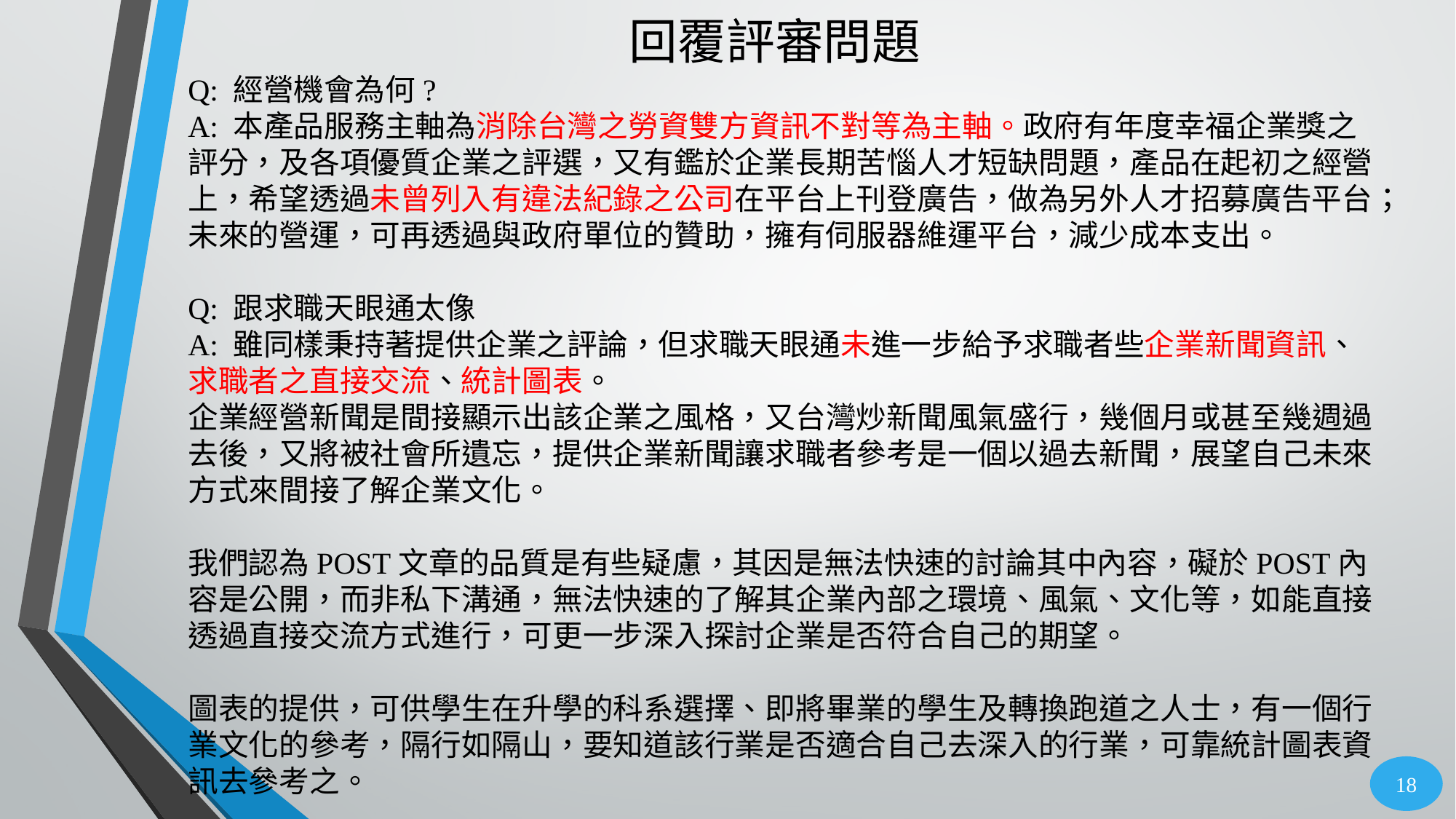

# 回覆評審問題
Q: 經營機會為何?
A: 本產品服務主軸為消除台灣之勞資雙方資訊不對等為主軸。政府有年度幸福企業獎之評分，及各項優質企業之評選，又有鑑於企業長期苦惱人才短缺問題，產品在起初之經營上，希望透過未曾列入有違法紀錄之公司在平台上刊登廣告，做為另外人才招募廣告平台；未來的營運，可再透過與政府單位的贊助，擁有伺服器維運平台，減少成本支出。

Q: 跟求職天眼通太像
A: 雖同樣秉持著提供企業之評論，但求職天眼通未進一步給予求職者些企業新聞資訊、求職者之直接交流、統計圖表。
企業經營新聞是間接顯示出該企業之風格，又台灣炒新聞風氣盛行，幾個月或甚至幾週過去後，又將被社會所遺忘，提供企業新聞讓求職者參考是一個以過去新聞，展望自己未來方式來間接了解企業文化。

我們認為POST文章的品質是有些疑慮，其因是無法快速的討論其中內容，礙於POST內容是公開，而非私下溝通，無法快速的了解其企業內部之環境、風氣、文化等，如能直接透過直接交流方式進行，可更一步深入探討企業是否符合自己的期望。

圖表的提供，可供學生在升學的科系選擇、即將畢業的學生及轉換跑道之人士，有一個行業文化的參考，隔行如隔山，要知道該行業是否適合自己去深入的行業，可靠統計圖表資訊去參考之。
18